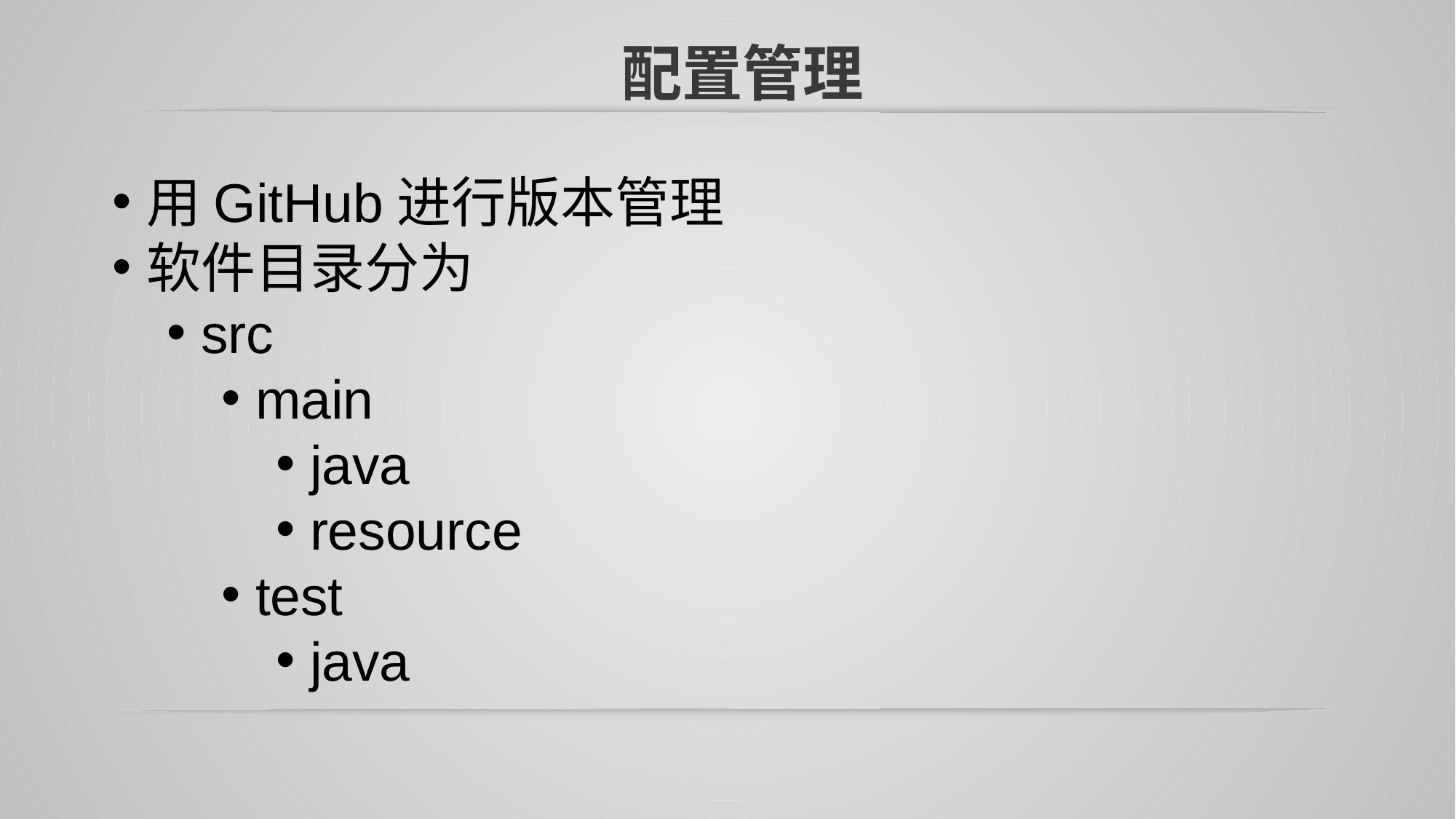

配置管理

用GitHub进行版本管理
软件目录分为
src
main
java
resource
test
java